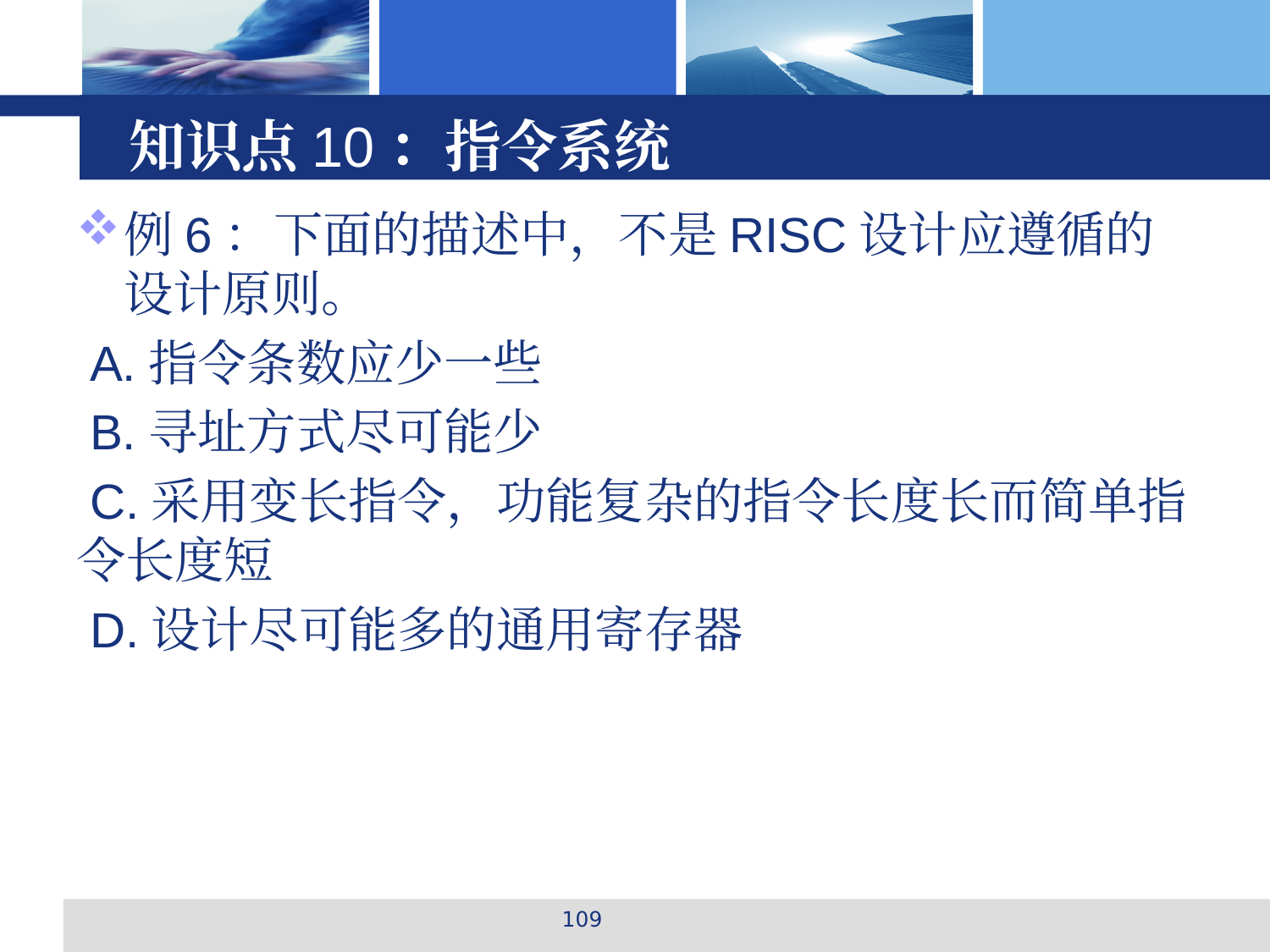

# 知识点10：指令系统
例6：下面的描述中，不是RISC设计应遵循的设计原则。
 A.指令条数应少一些
 B.寻址方式尽可能少
 C.采用变长指令，功能复杂的指令长度长而简单指令长度短
 D.设计尽可能多的通用寄存器

109